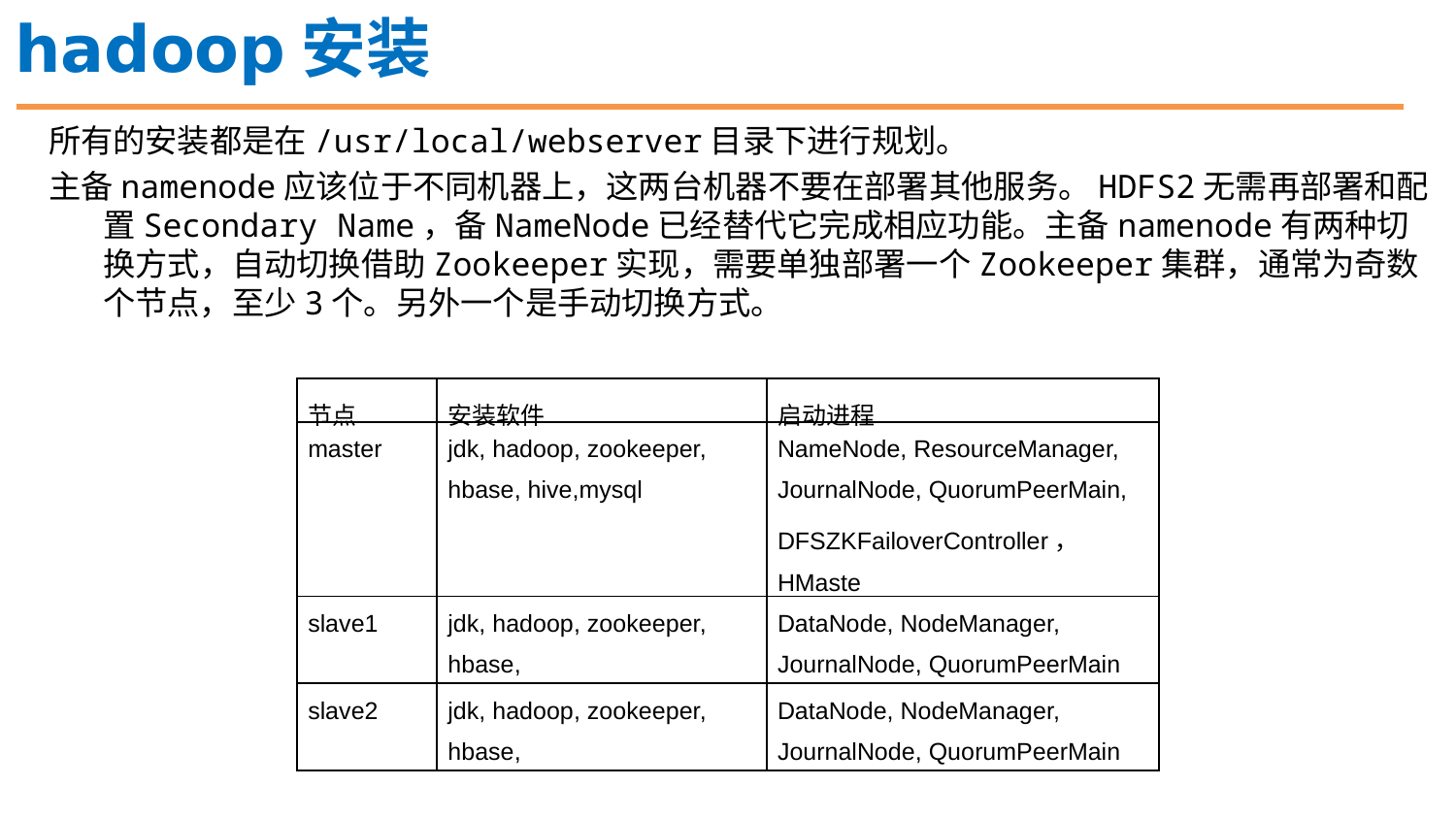

hadoop安装
所有的安装都是在/usr/local/webserver目录下进行规划。
主备namenode应该位于不同机器上，这两台机器不要在部署其他服务。HDFS2无需再部署和配置Secondary Name，备NameNode已经替代它完成相应功能。主备namenode有两种切换方式，自动切换借助Zookeeper实现，需要单独部署一个Zookeeper集群，通常为奇数个节点，至少3个。另外一个是手动切换方式。

| 节点 | 安装软件 | 启动进程 |
| --- | --- | --- |
| master | jdk, hadoop, zookeeper, hbase, hive,mysql | NameNode, ResourceManager, JournalNode, QuorumPeerMain, DFSZKFailoverController， HMaste |
| slave1 | jdk, hadoop, zookeeper, hbase, | DataNode, NodeManager, JournalNode, QuorumPeerMain |
| slave2 | jdk, hadoop, zookeeper, hbase, | DataNode, NodeManager, JournalNode, QuorumPeerMain |